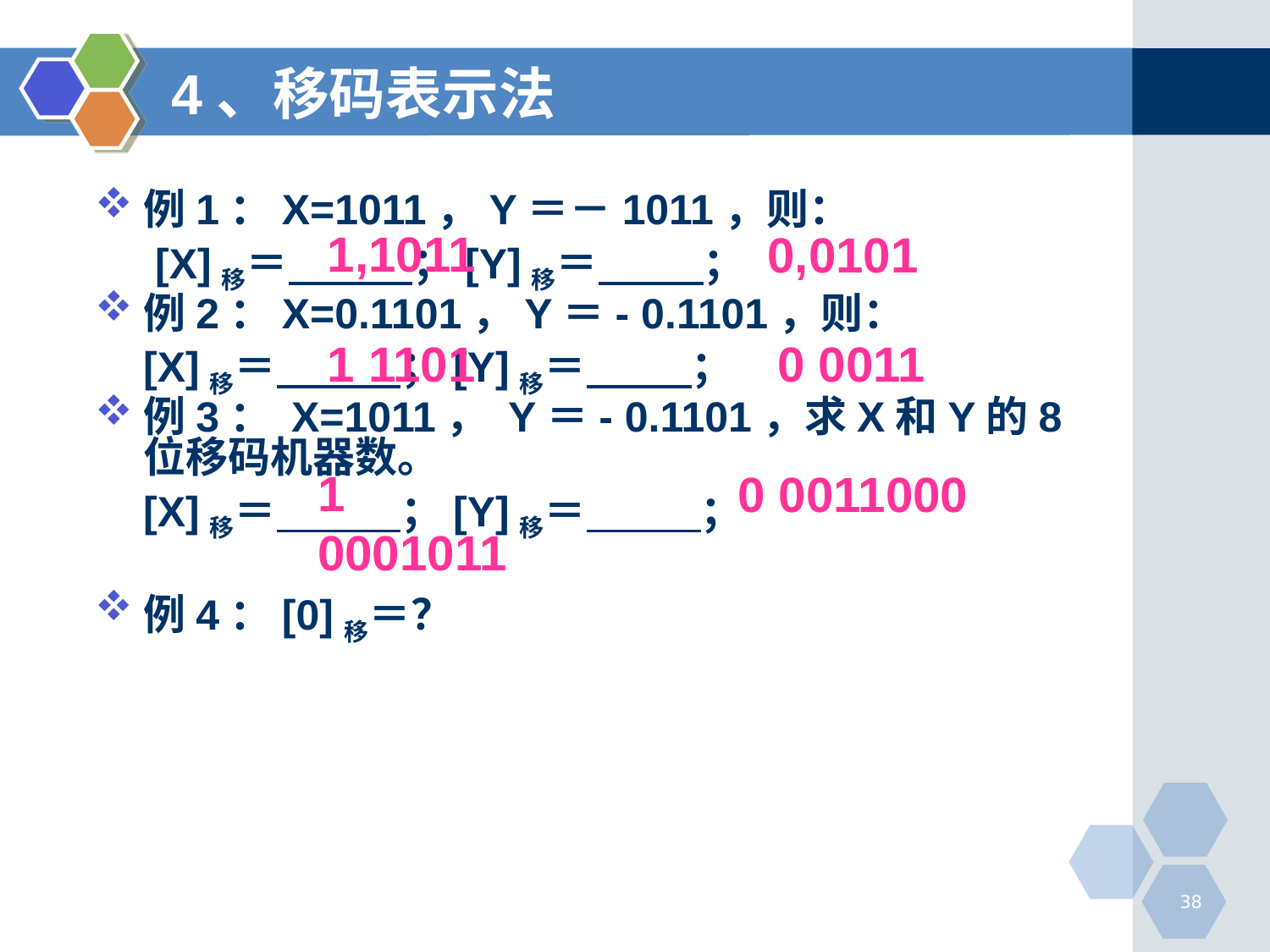

# 4、移码表示法
例1：X=1011，Y＝－1011，则：
	 [X]移＝             ；[Y]移＝           ；
例2：X=0.1101，Y＝- 0.1101，则：
	[X]移＝             ；[Y]移＝           ；
例3： X=1011， Y＝- 0.1101，求X和Y的8位移码机器数。
	[X]移＝             ；[Y]移＝            ；

例4：[0]移＝？
1,1011
0,0101
1 1101
0 0011
1 0001011
0 0011000
38